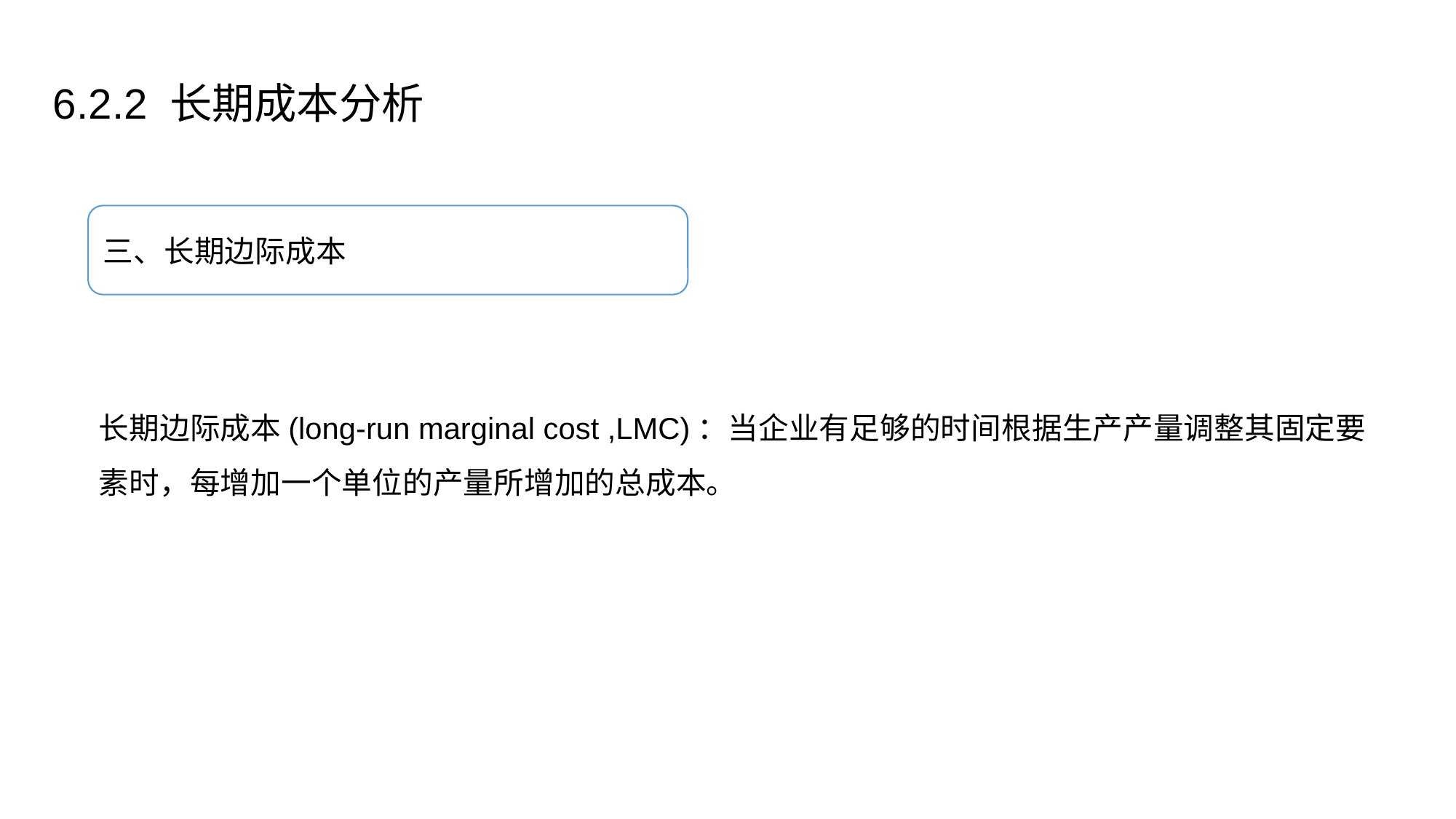

6.2.2 长期成本分析
三、长期边际成本
长期边际成本(long-run marginal cost ,LMC)：当企业有足够的时间根据生产产量调整其固定要素时，每增加一个单位的产量所增加的总成本。